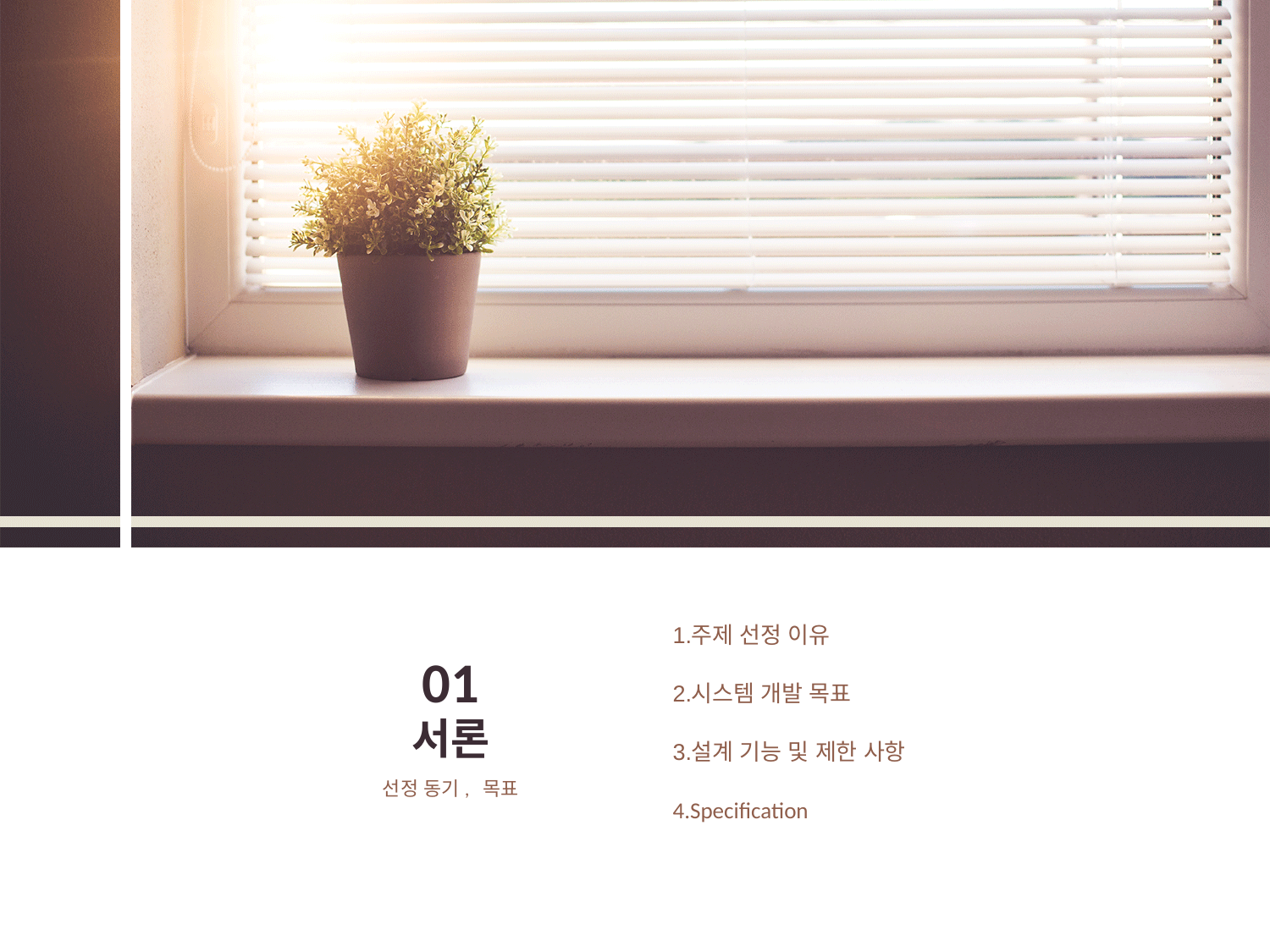

주제 선정 이유
시스템 개발 목표
설계 기능 및 제한 사항
Specification

01
서론
선정 동기,  목표